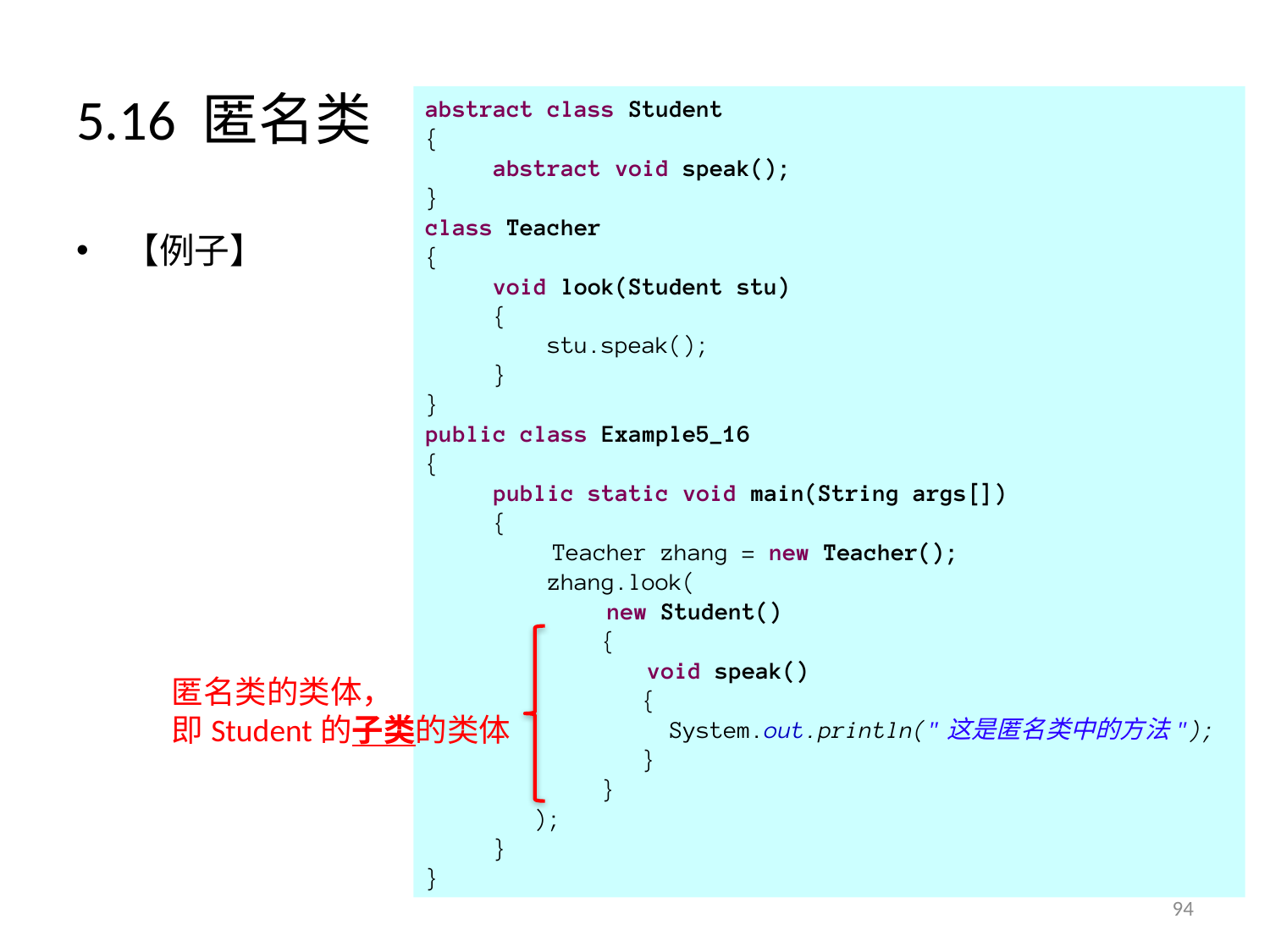

# 5.16 匿名类
abstract class Student
{
     abstract void speak();
}
class Teacher
{
     void look(Student stu)
     {
         stu.speak();
     }
}
public class Example5_16
{
     public static void main(String args[])
     {
	Teacher zhang = new Teacher();
         zhang.look(
        	    new Student()
             {
        	       void speak()
                {
                  System.out.println("这是匿名类中的方法");
                }
             }
        );
     }
}
【例子】

匿名类的类体，
即Student的子类的类体
94